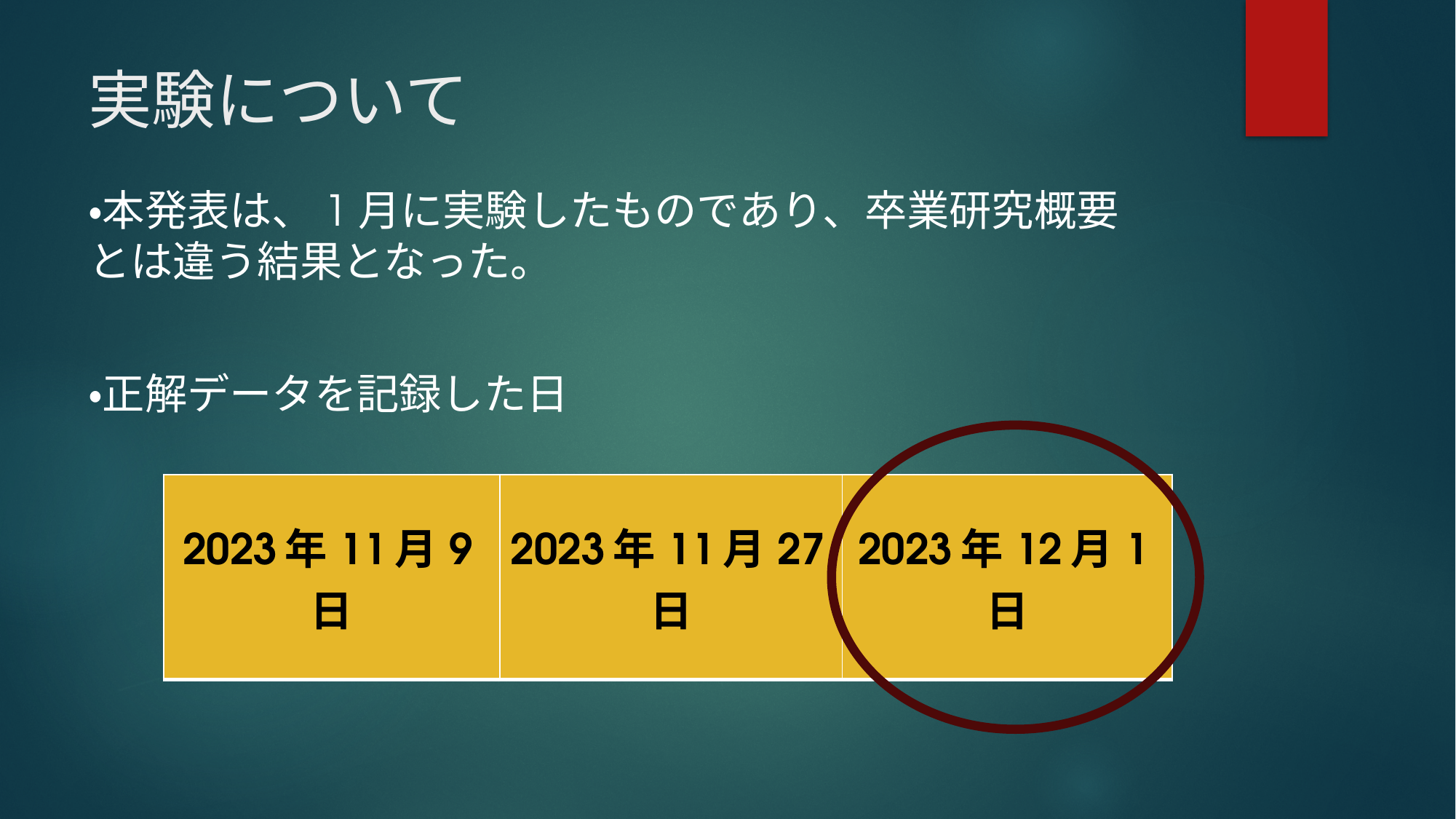

#
実験について
・本発表は、1月に実験したものであり、卒業研究概要とは違う結果となった。

・正解データを記録した日

| 2023年11月9日 | 2023年11月27日 | 2023年12月1日 |
| --- | --- | --- |